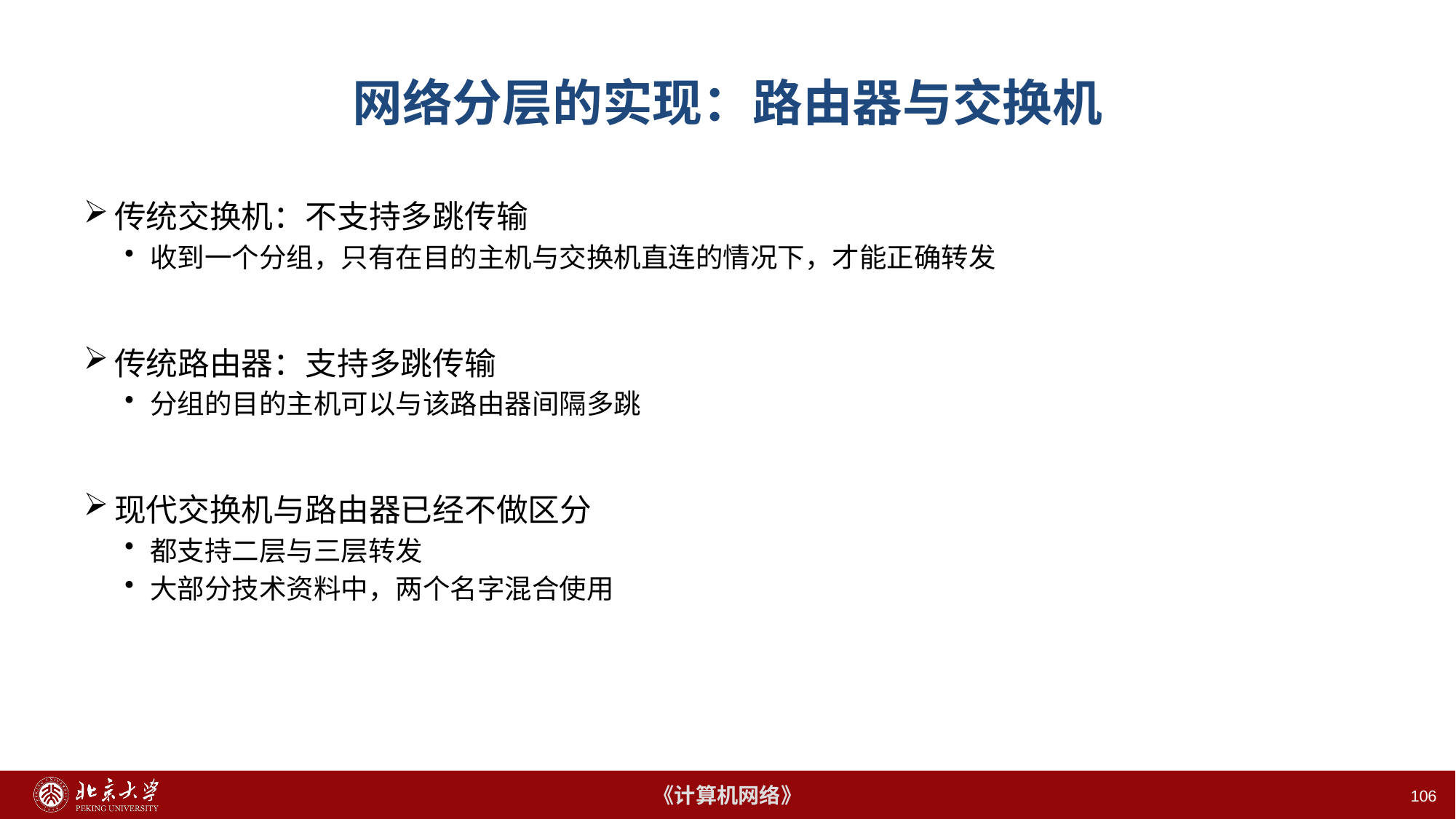

# 网络分层的实现：路由器与交换机
传统交换机：不支持多跳传输
收到一个分组，只有在目的主机与交换机直连的情况下，才能正确转发

传统路由器：支持多跳传输
分组的目的主机可以与该路由器间隔多跳

现代交换机与路由器已经不做区分
都支持二层与三层转发
大部分技术资料中，两个名字混合使用
106